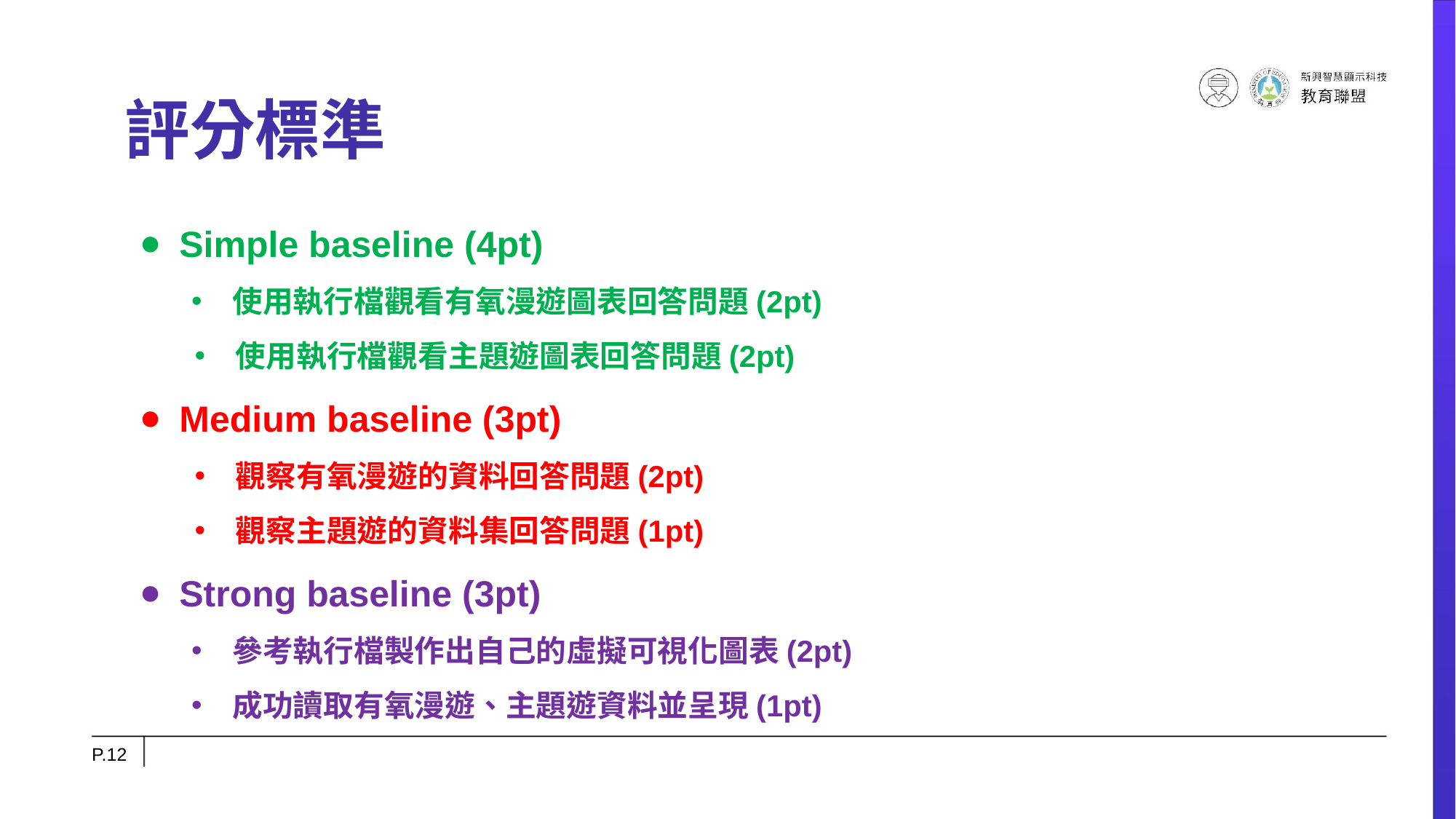

# 評分標準
Simple baseline (4pt)
使用執行檔觀看有氧漫遊圖表回答問題(2pt)
使用執行檔觀看主題遊圖表回答問題(2pt)
Medium baseline (3pt)
觀察有氧漫遊的資料回答問題(2pt)
觀察主題遊的資料集回答問題(1pt)
Strong baseline (3pt)
參考執行檔製作出自己的虛擬可視化圖表(2pt)
成功讀取有氧漫遊、主題遊資料並呈現(1pt)
P.12